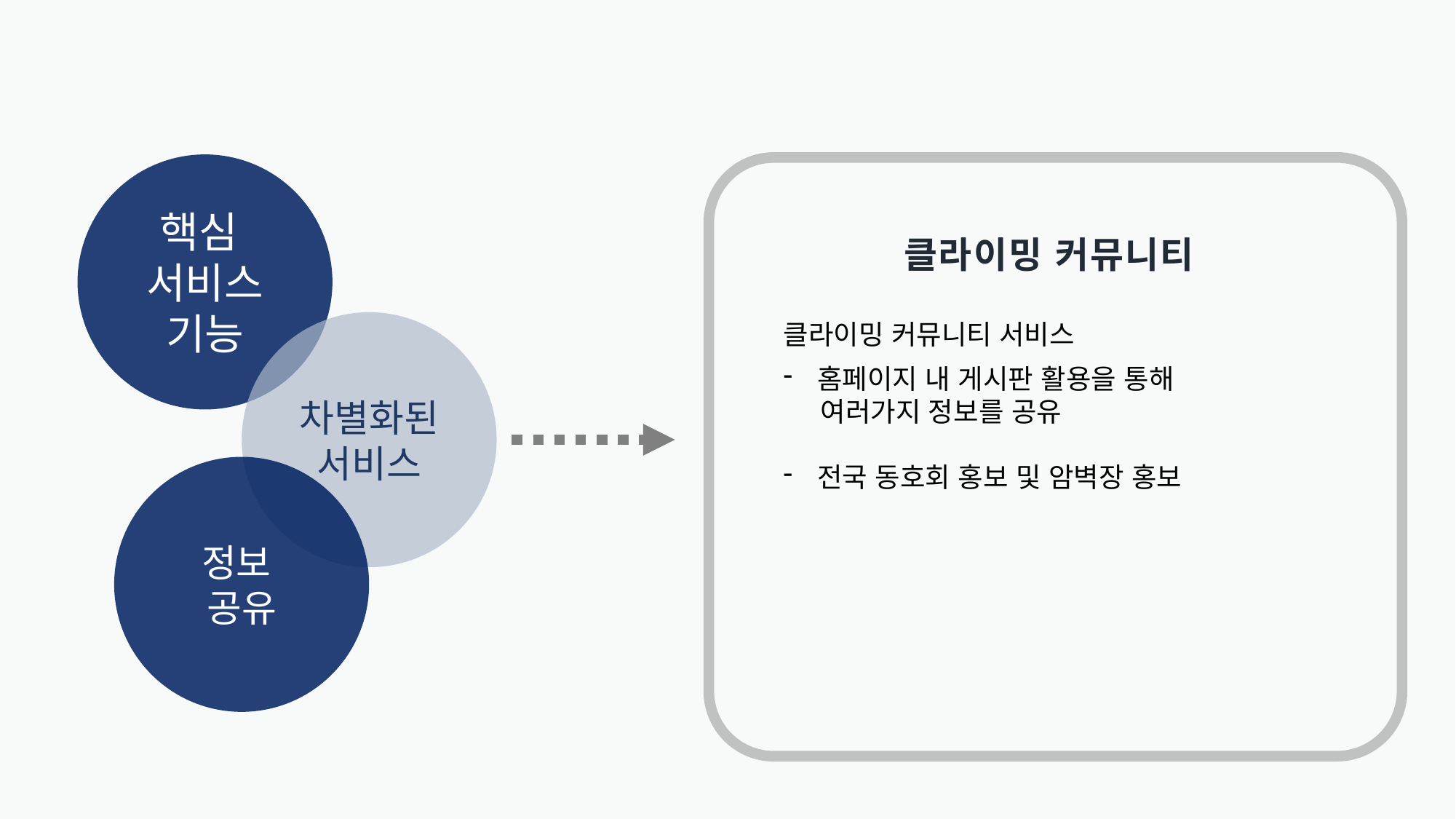

핵심
서비스 기능

클라이밍 커뮤니티
차별화된 서비스
클라이밍 커뮤니티 서비스
홈페이지 내 게시판 활용을 통해
    여러가지 정보를 공유

전국 동호회 홍보 및 암벽장 홍보
정보
공유